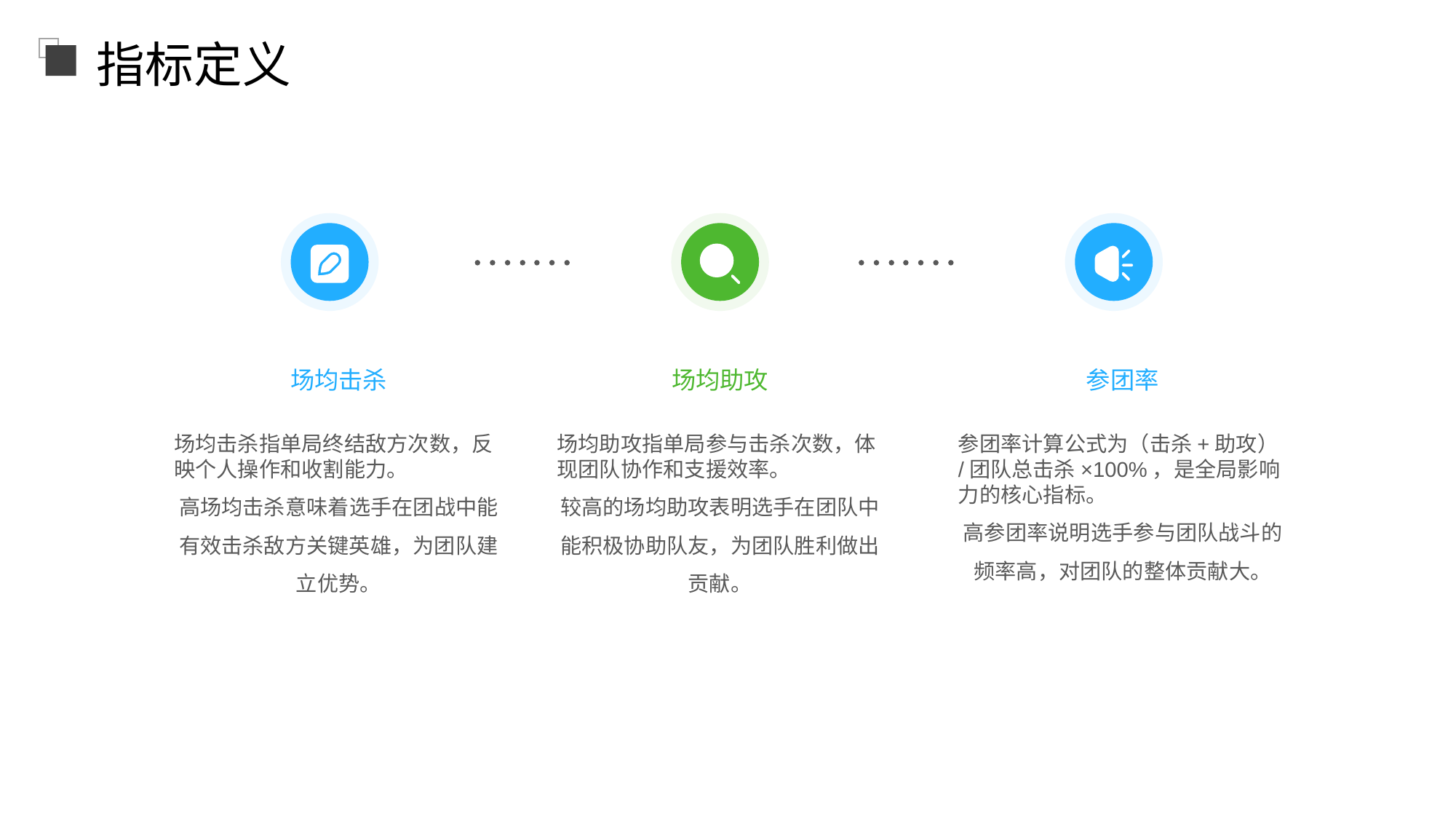

指标定义

场均击杀
场均助攻
参团率
参团率计算公式为（击杀+助攻）/团队总击杀×100%，是全局影响力的核心指标。
高参团率说明选手参与团队战斗的频率高，对团队的整体贡献大。
场均击杀指单局终结敌方次数，反映个人操作和收割能力。
高场均击杀意味着选手在团战中能有效击杀敌方关键英雄，为团队建立优势。
场均助攻指单局参与击杀次数，体现团队协作和支援效率。
较高的场均助攻表明选手在团队中能积极协助队友，为团队胜利做出贡献。